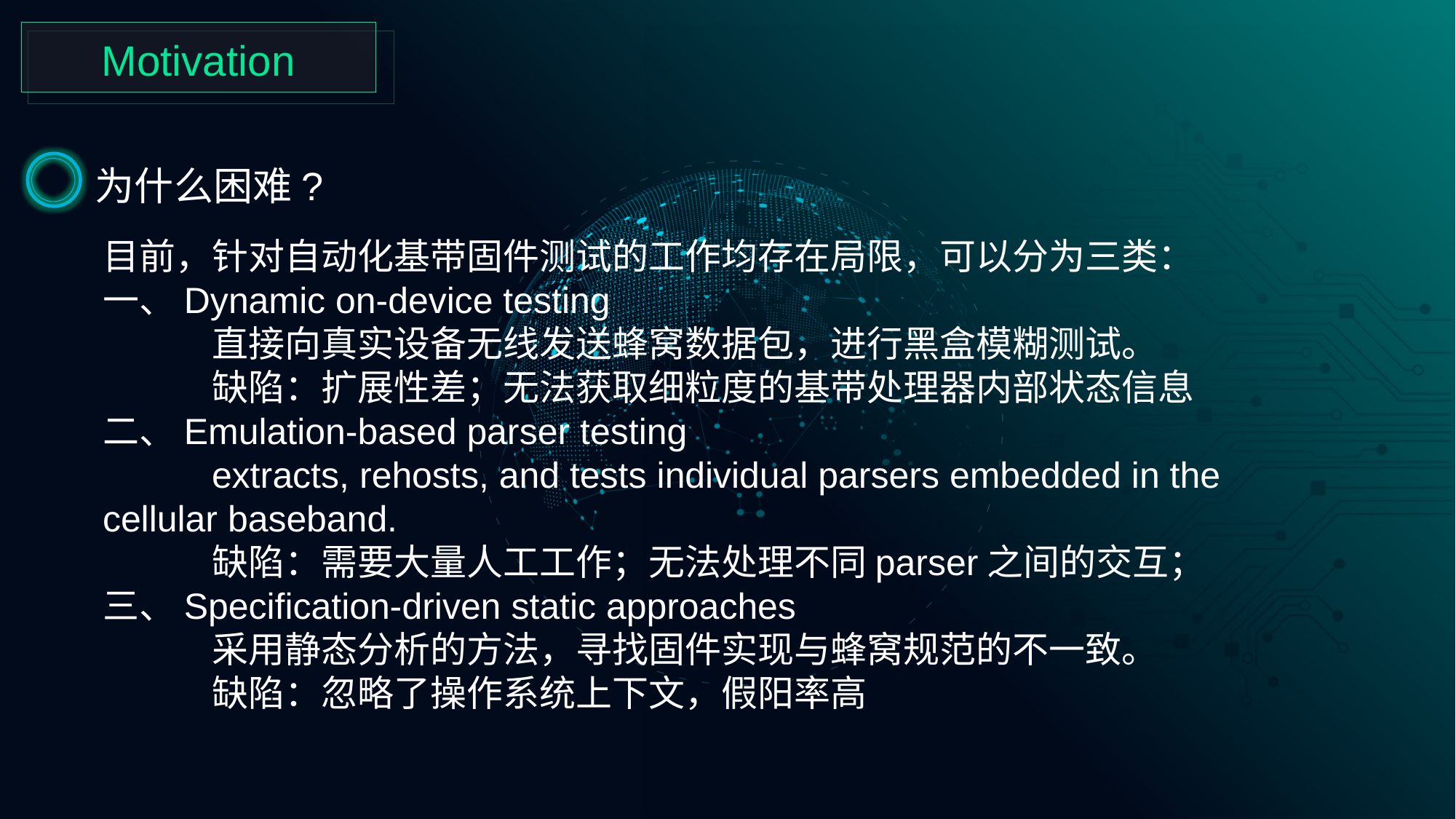

Motivation

为什么困难?
目前，针对自动化基带固件测试的工作均存在局限，可以分为三类：
一、Dynamic on-device testing
	直接向真实设备无线发送蜂窝数据包，进行黑盒模糊测试。
	缺陷：扩展性差；无法获取细粒度的基带处理器内部状态信息
二、Emulation-based parser testing
	extracts, rehosts, and tests individual parsers embedded in the cellular baseband.
	缺陷：需要大量人工工作；无法处理不同parser之间的交互；
三、Specification-driven static approaches
	采用静态分析的方法，寻找固件实现与蜂窝规范的不一致。
	缺陷：忽略了操作系统上下文，假阳率高